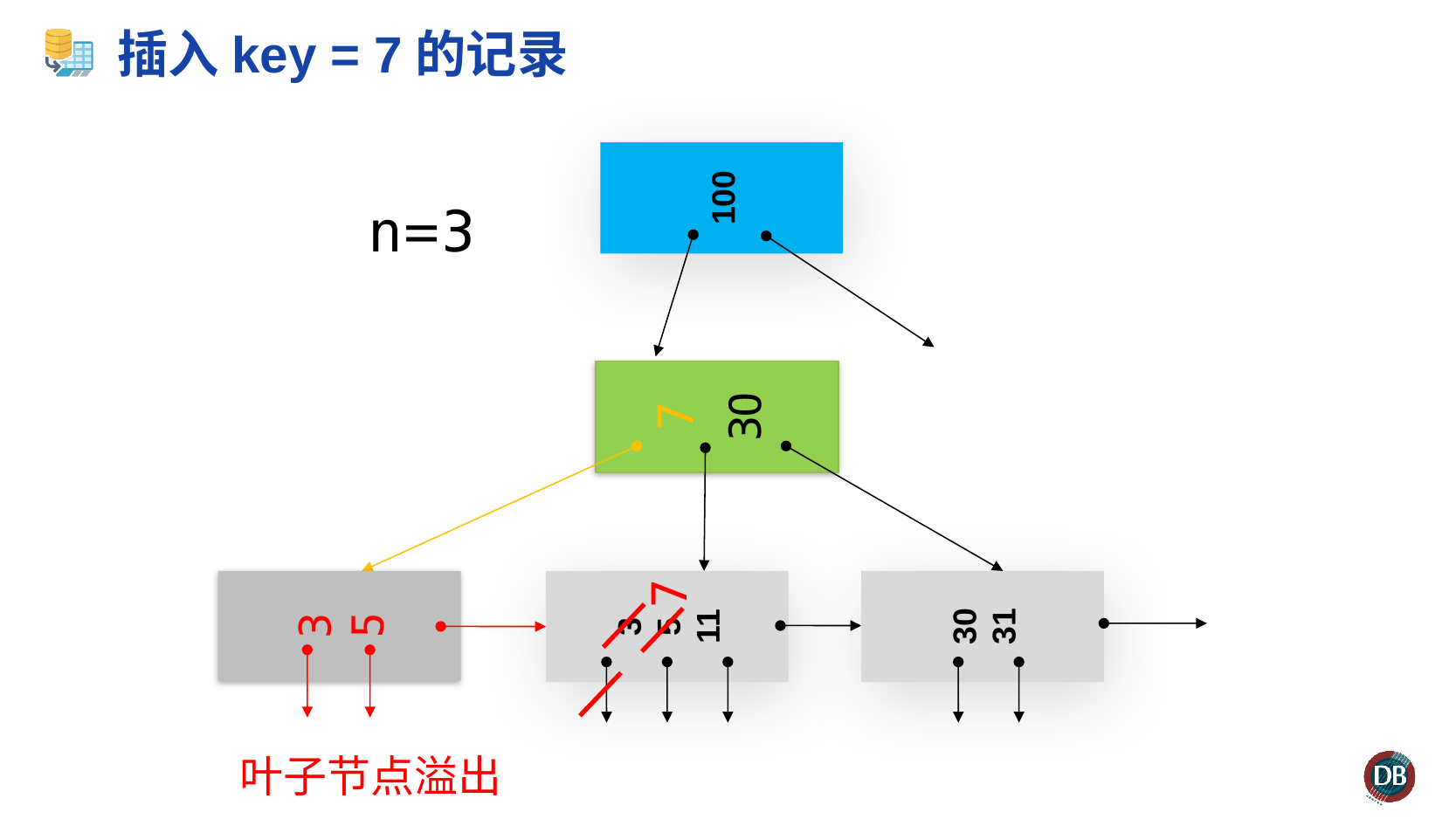

# 插入key = 7的记录
100
n=3

30
7

3
5
11
30
31
3
5
7

叶子节点溢出